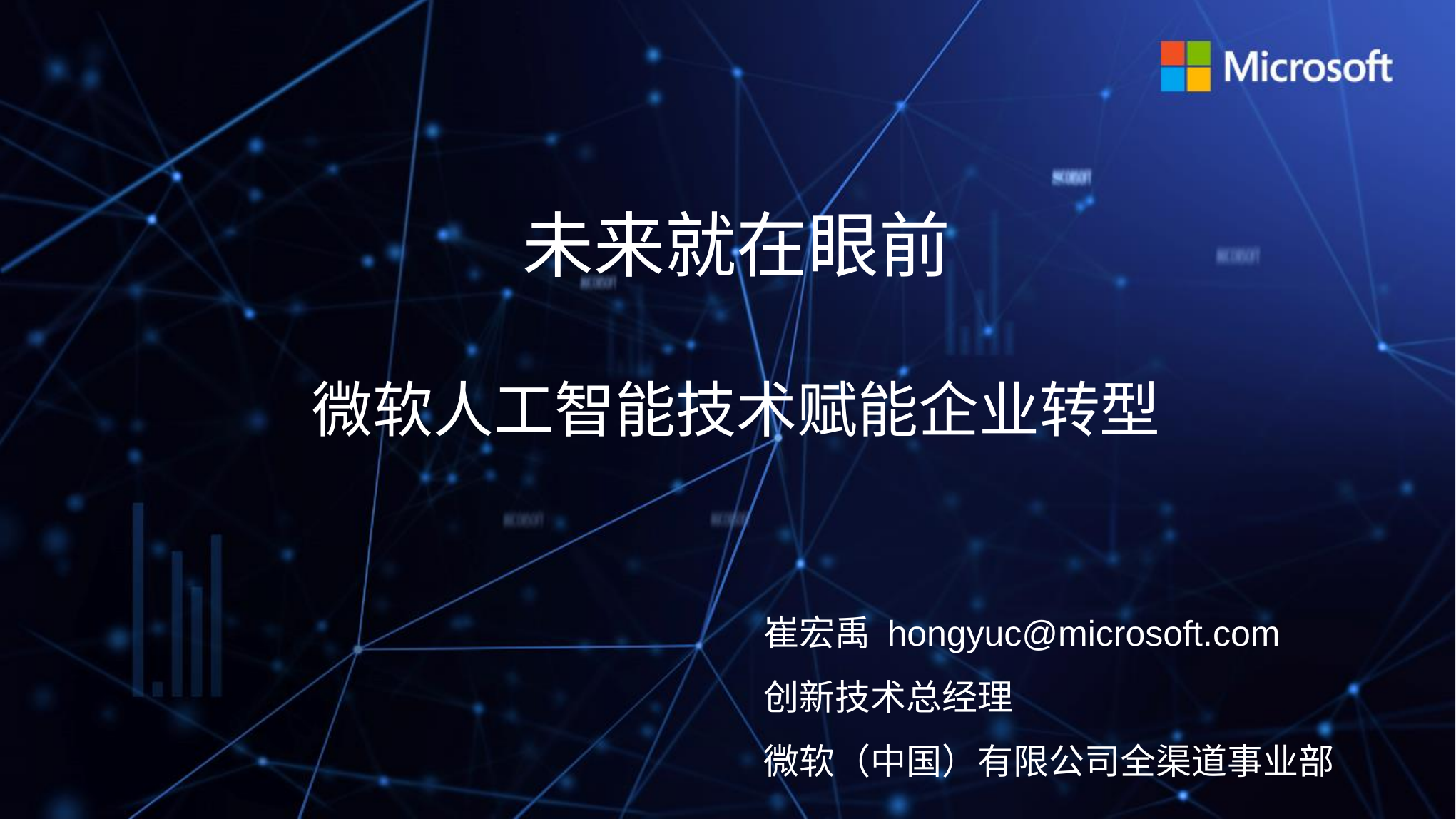

未来就在眼前

微软人工智能技术赋能企业转型
崔宏禹 hongyuc@microsoft.com
创新技术总经理
微软（中国）有限公司全渠道事业部